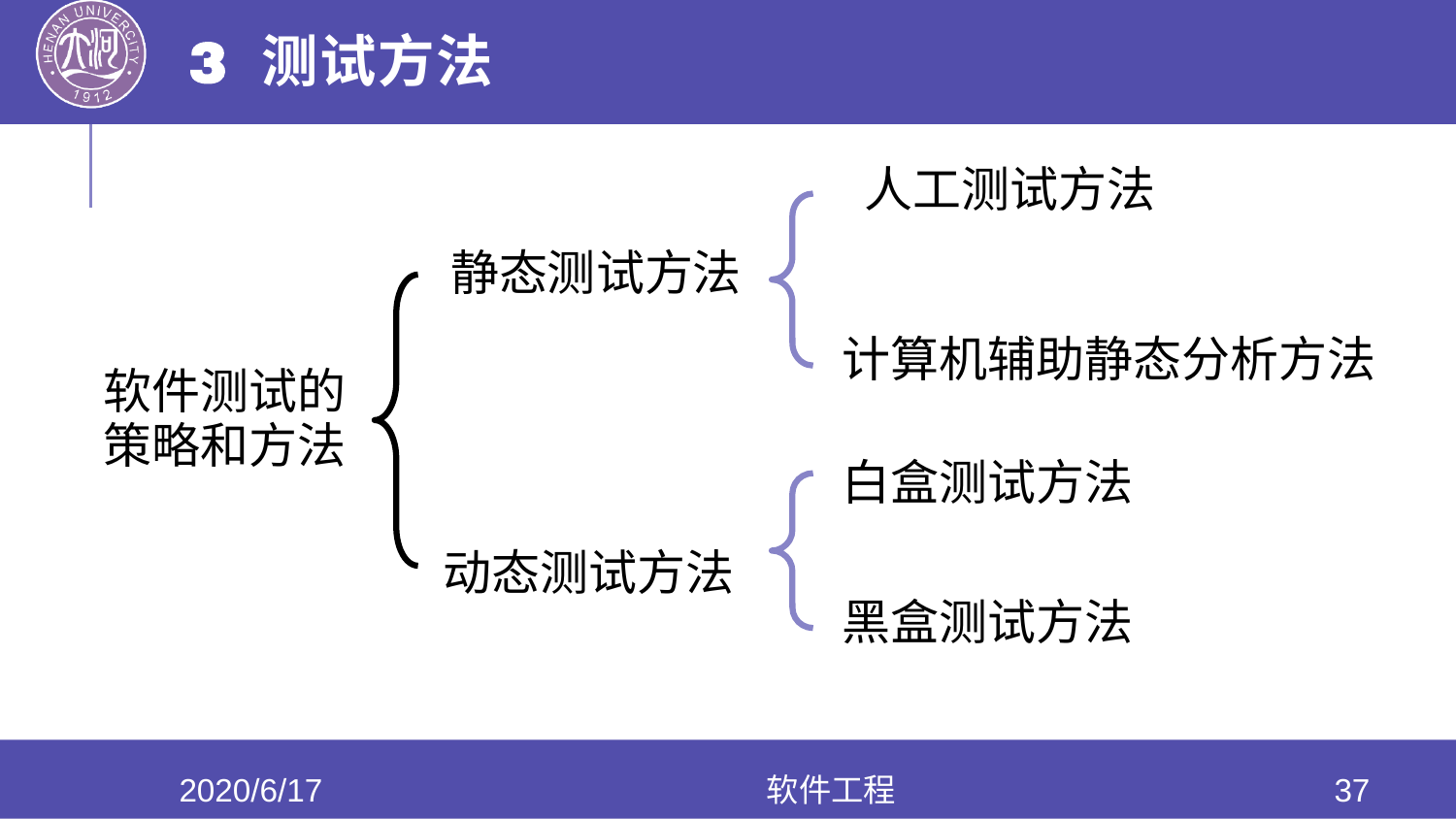

# 3 测试方法
 人工测试方法

静态测试方法

计算机辅助静态分析方法
软件测试的
策略和方法
白盒测试方法

动态测试方法
黑盒测试方法
2020/6/17
软件工程
37